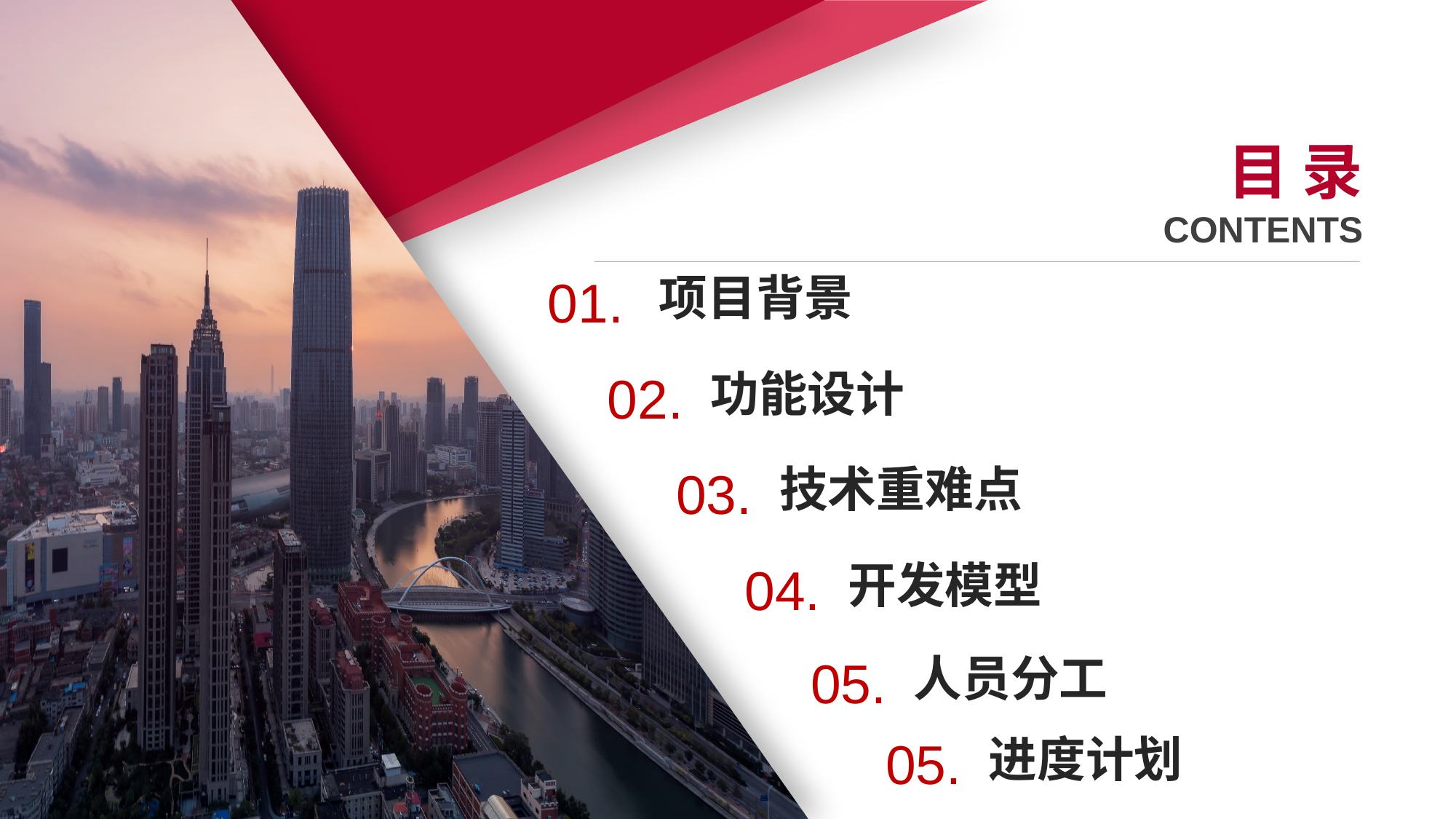

目 录
CONTENTS
项目背景
01.
功能设计
02.
技术重难点
03.
开发模型
04.
人员分工
05.
进度计划
05.